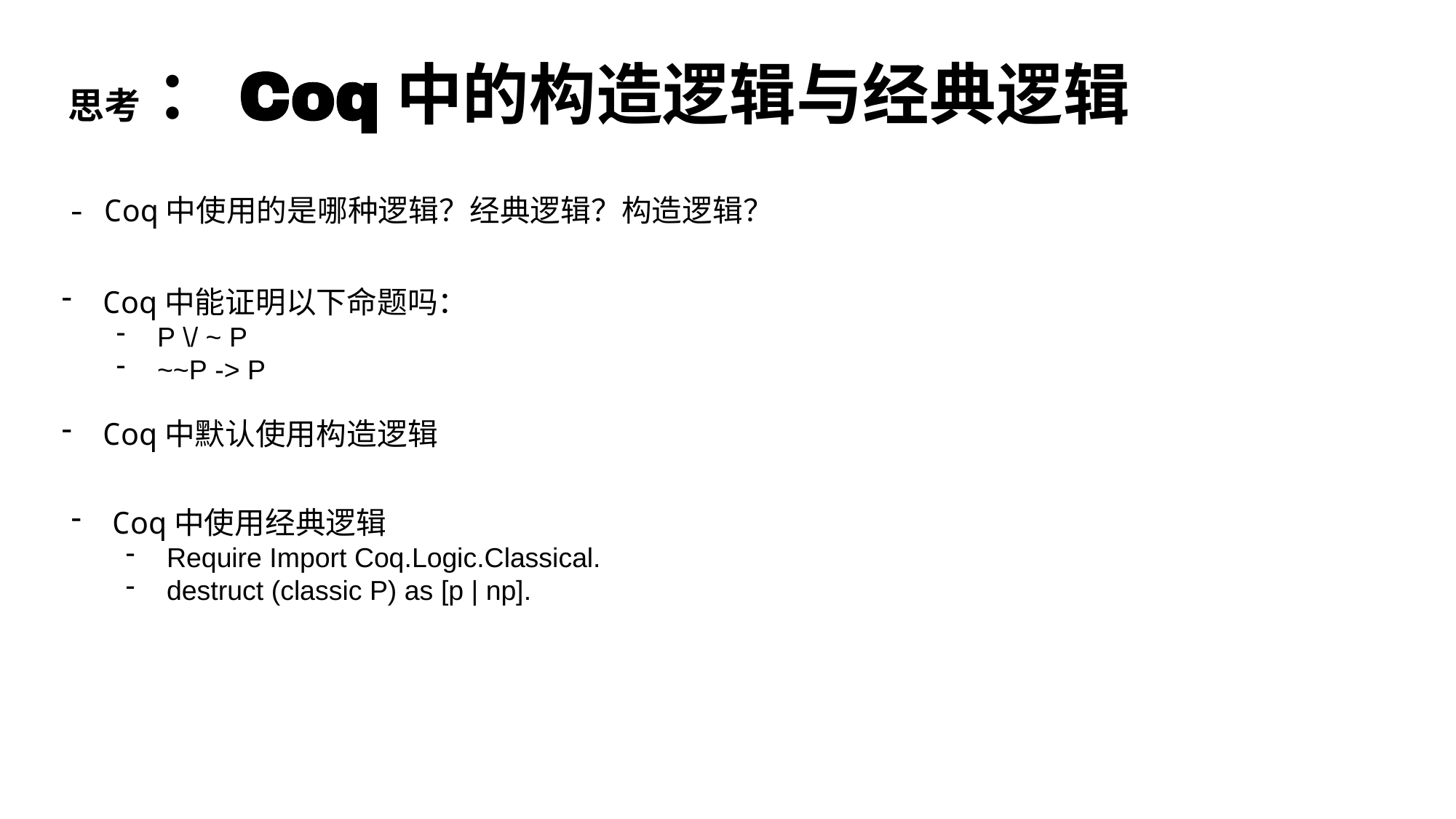

# 思考 ：Coq中的构造逻辑与经典逻辑

- Coq中使用的是哪种逻辑？经典逻辑？构造逻辑？
Coq中能证明以下命题吗：
P \/ ~ P
~~P -> P

Coq中默认使用构造逻辑

Coq中使用经典逻辑
Require Import Coq.Logic.Classical.
destruct (classic P) as [p | np].